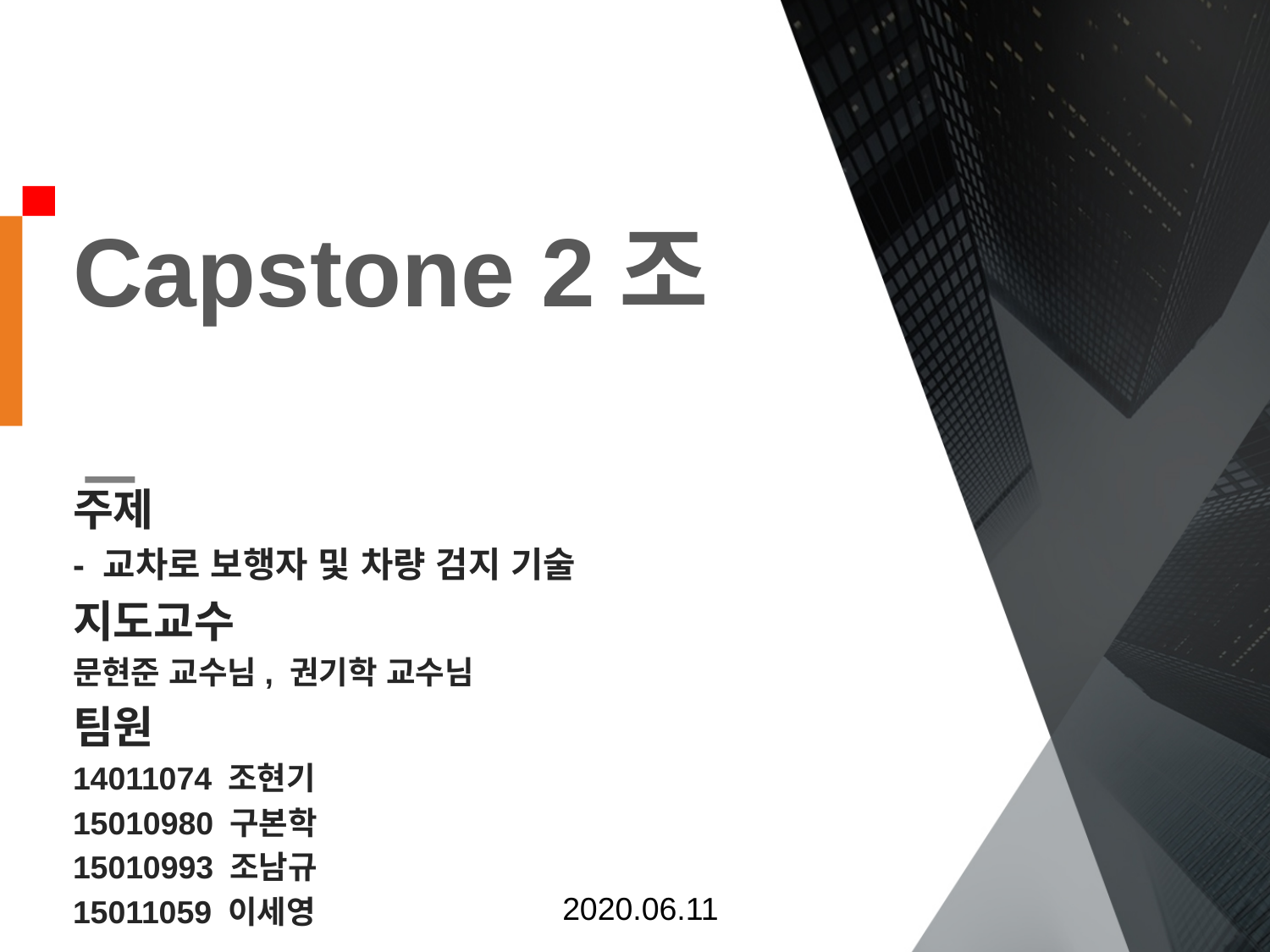

Capstone 2조

주제
- 교차로 보행자 및 차량 검지 기술
지도교수
문현준 교수님, 권기학 교수님
팀원
14011074 조현기
15010980 구본학
15010993 조남규
15011059 이세영
2020.06.11